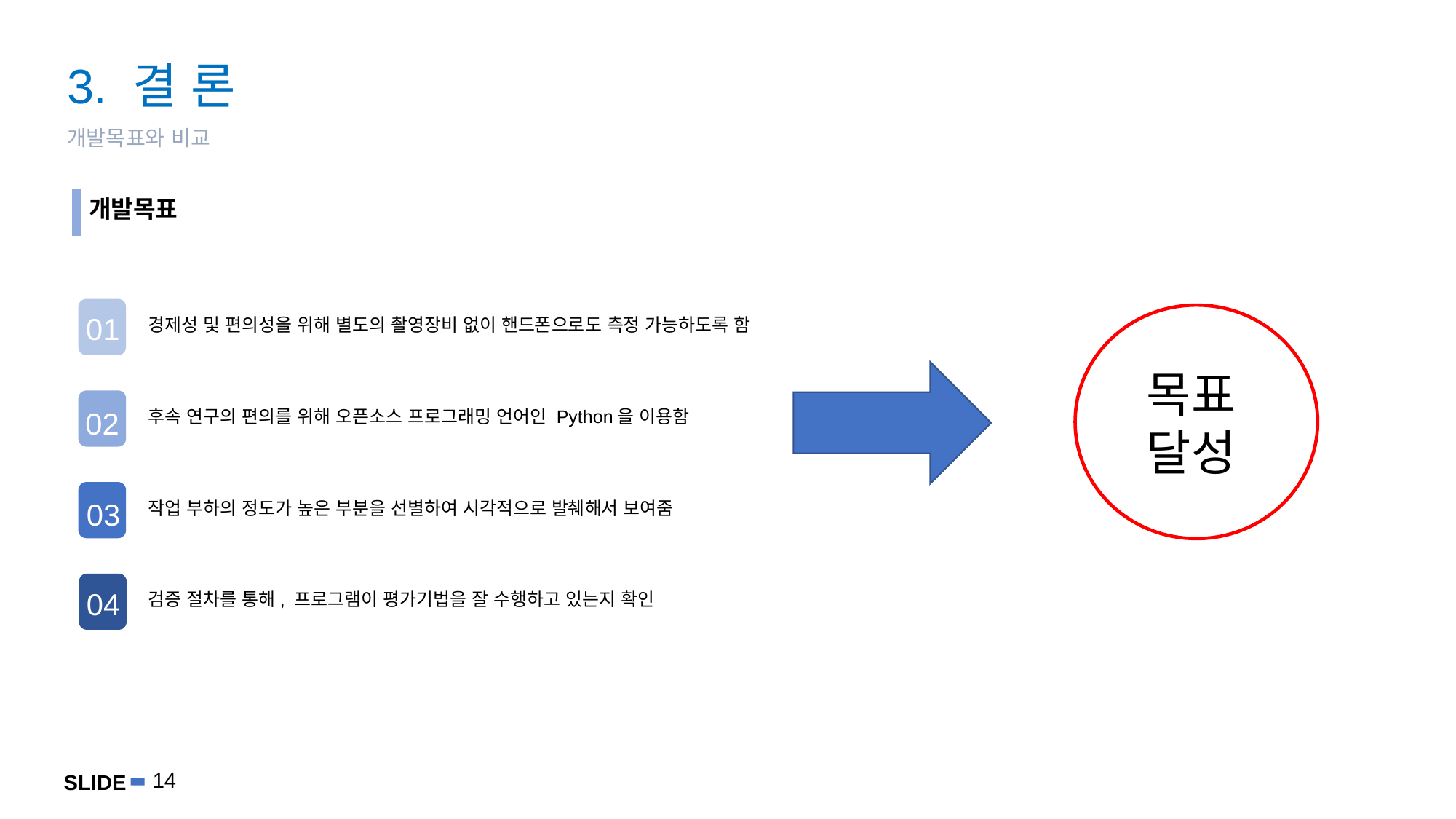

# 3. 결 론
개발목표와 비교
개발목표

01
경제성 및 편의성을 위해 별도의 촬영장비 없이 핸드폰으로도 측정 가능하도록 함

02
후속 연구의 편의를 위해 오픈소스 프로그래밍 언어인 Python을 이용함

03
작업 부하의 정도가 높은 부분을 선별하여 시각적으로 발췌해서 보여줌

04
검증 절차를 통해, 프로그램이 평가기법을 잘 수행하고 있는지 확인

목표
달성